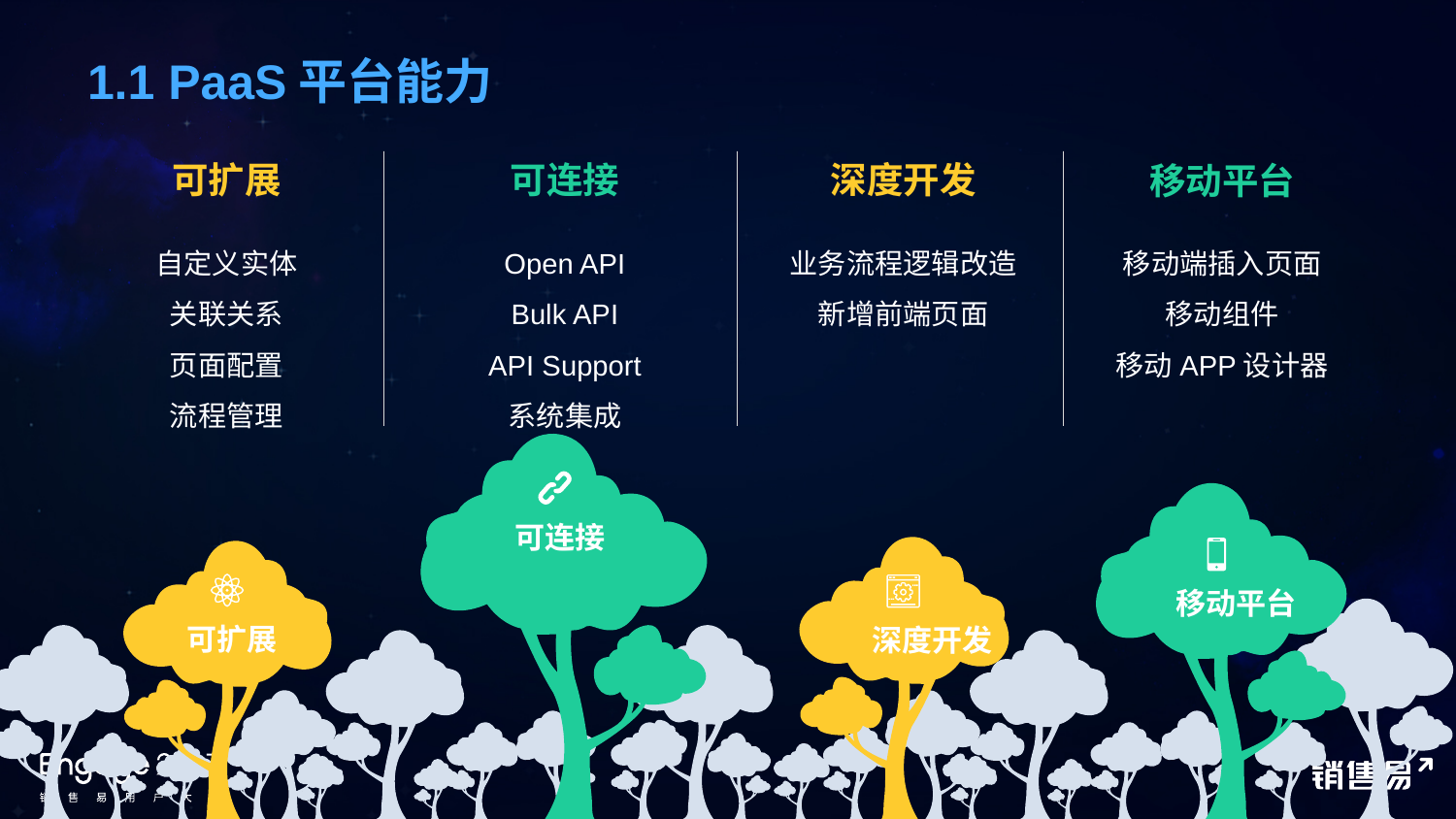

# 1.1 PaaS平台能力
深度开发
可扩展
可连接
移动平台
Open API
Bulk API
API Support
系统集成
自定义实体
关联关系
页面配置
流程管理
移动端插入页面
移动组件
移动APP设计器
业务流程逻辑改造
新增前端页面

可连接

关键词

移动平台

可扩展

深度开发